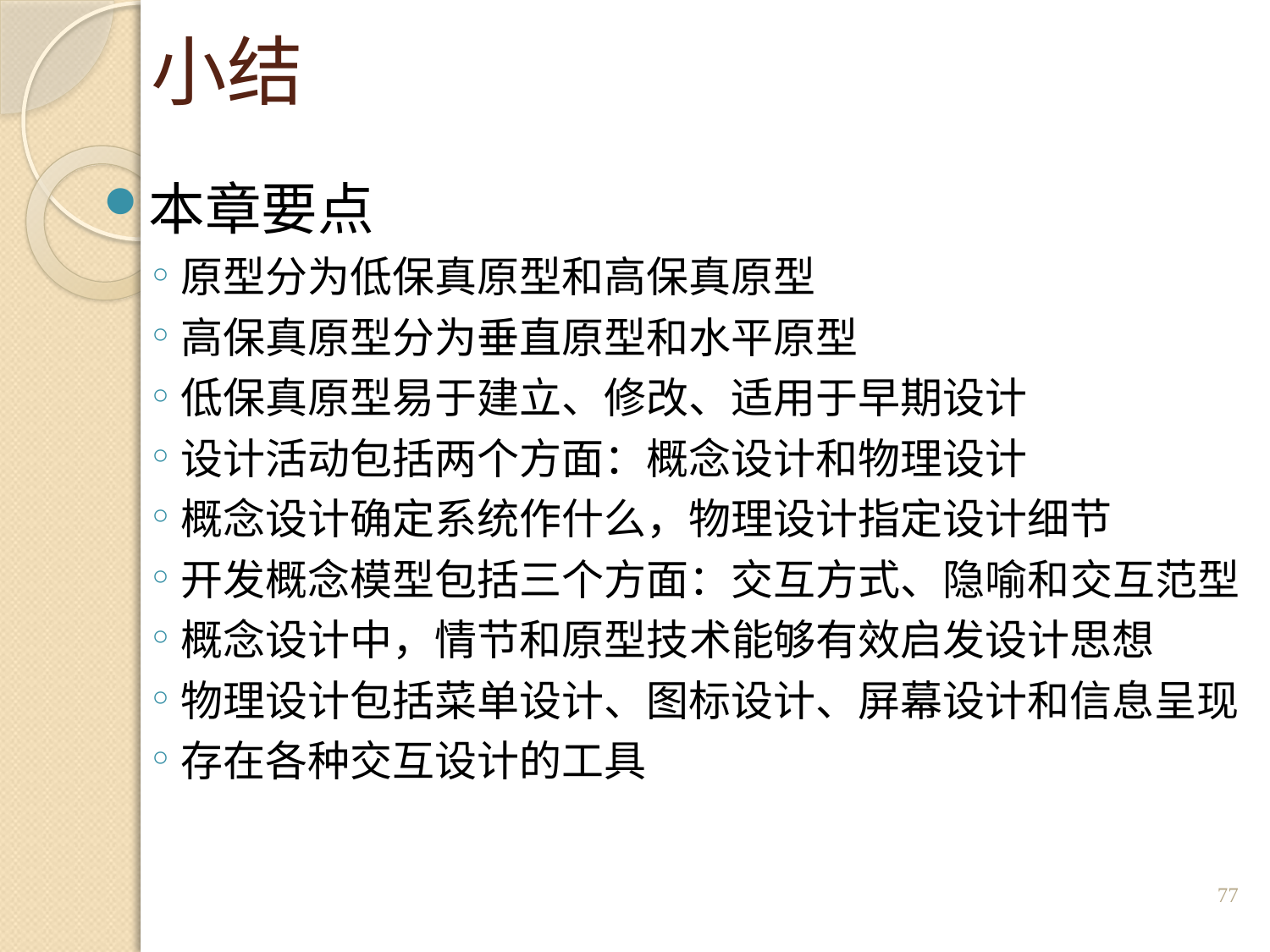

# 小结
本章要点
原型分为低保真原型和高保真原型
高保真原型分为垂直原型和水平原型
低保真原型易于建立、修改、适用于早期设计
设计活动包括两个方面：概念设计和物理设计
概念设计确定系统作什么，物理设计指定设计细节
开发概念模型包括三个方面：交互方式、隐喻和交互范型
概念设计中，情节和原型技术能够有效启发设计思想
物理设计包括菜单设计、图标设计、屏幕设计和信息呈现
存在各种交互设计的工具
77